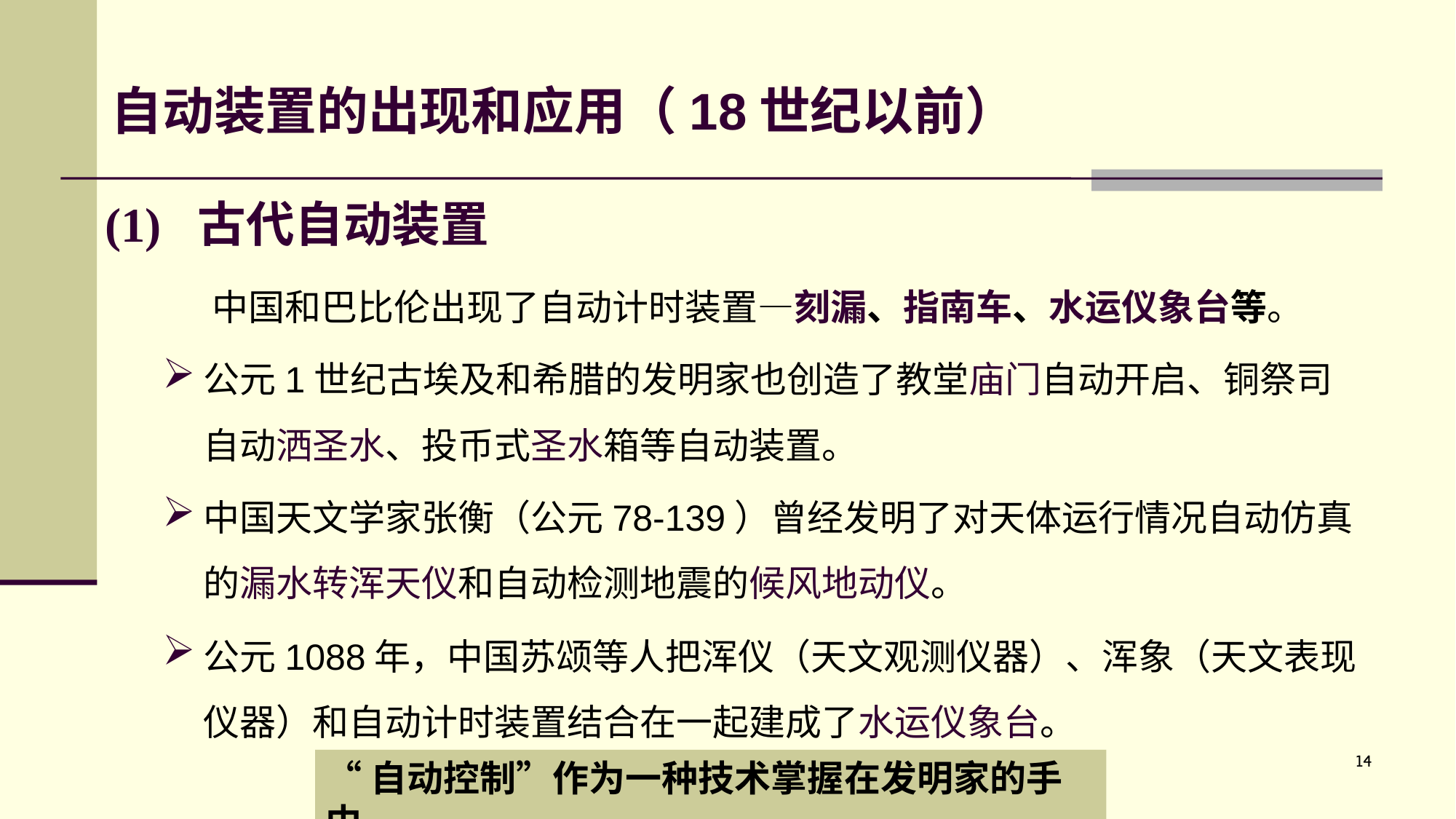

# 自动装置的出现和应用（18世纪以前）
 (1)  古代自动装置
     中国和巴比伦出现了自动计时装置—刻漏、指南车、水运仪象台等。
公元1世纪古埃及和希腊的发明家也创造了教堂庙门自动开启、铜祭司自动洒圣水、投币式圣水箱等自动装置。
中国天文学家张衡（公元78-139）曾经发明了对天体运行情况自动仿真的漏水转浑天仪和自动检测地震的候风地动仪。
公元1088年，中国苏颂等人把浑仪（天文观测仪器）、浑象（天文表现仪器）和自动计时装置结合在一起建成了水运仪象台。
14
“自动控制”作为一种技术掌握在发明家的手中